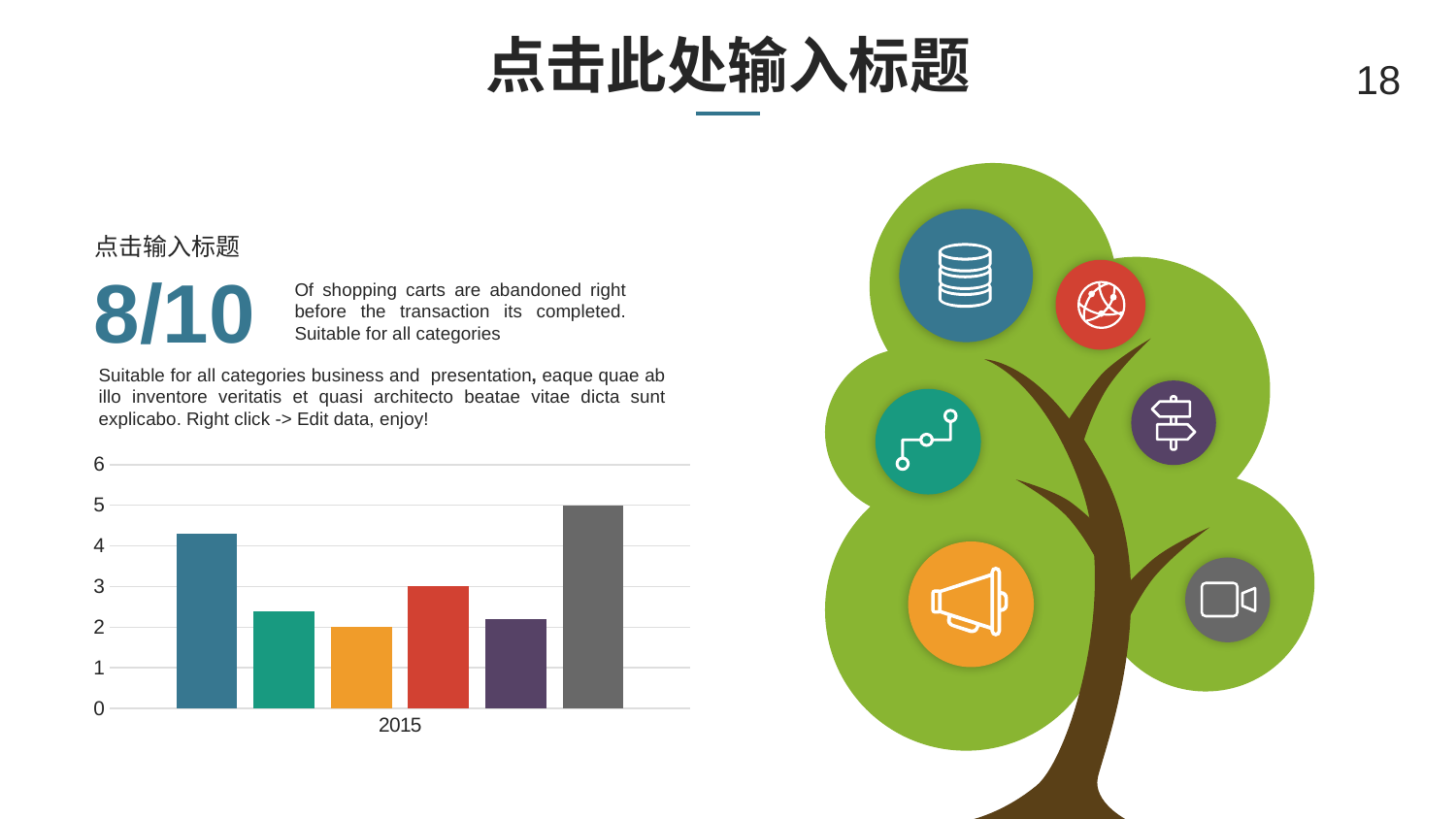

# 点击此处输入标题
18

点击输入标题

8/10

Of shopping carts are abandoned right before the transaction its completed. Suitable for all categories

Suitable for all categories business and  presentation, eaque quae ab illo inventore veritatis et quasi architecto beatae vitae dicta sunt explicabo. Right click -> Edit data, enjoy!

### Chart

| Category | Series 1 | Series 2 | Series 3 | Series 4 | Series 5 | Series 6 |
|---|---|---|---|---|---|---|
| 2015 | 4.3 | 2.4 | 2.0 | 3.0 | 2.2 | 5.0 |